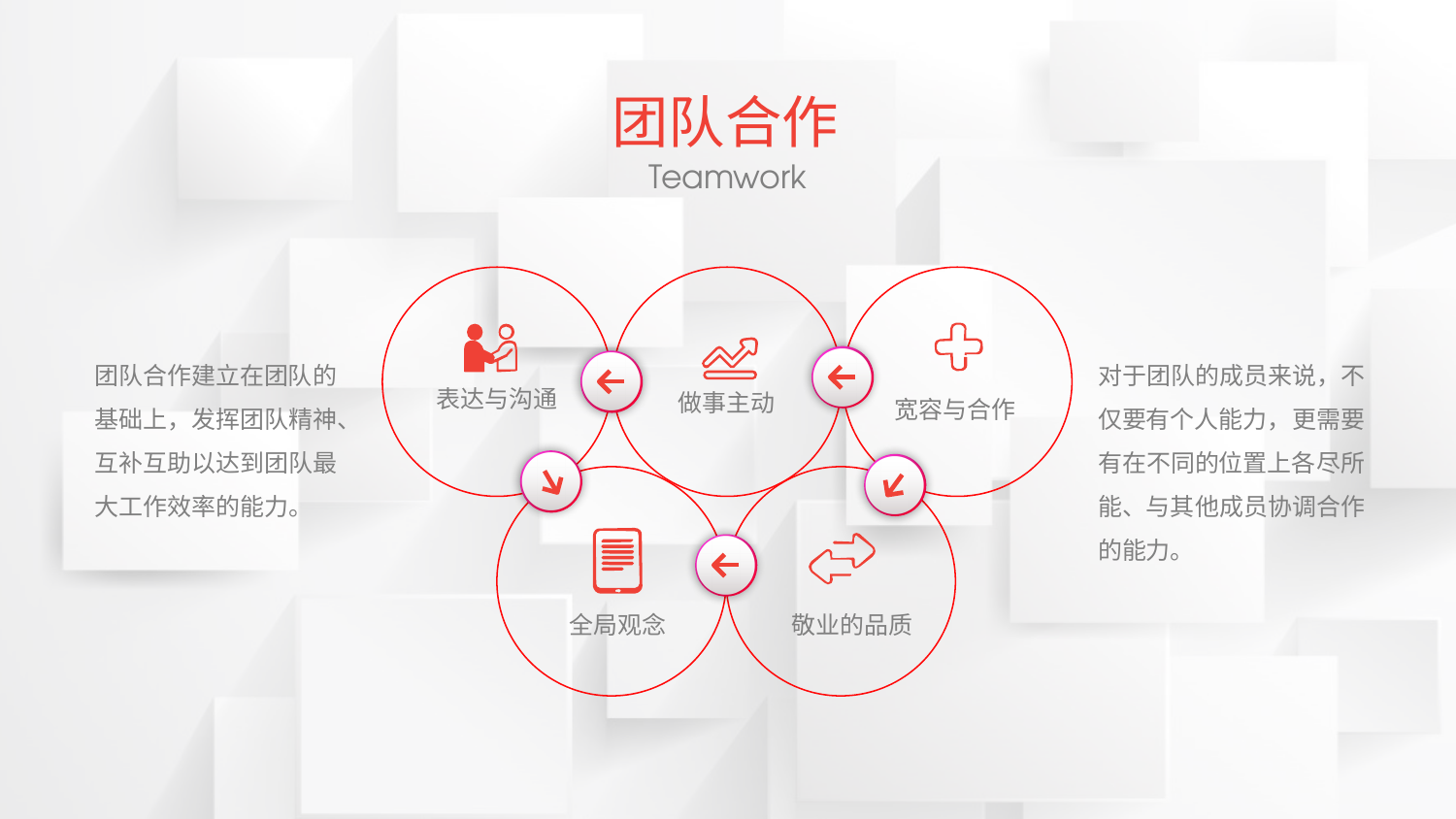

团队合作
Teamwork

表达与沟通
做事主动
宽容与合作

全局观念
敬业的品质
团队合作建立在团队的基础上，发挥团队精神、互补互助以达到团队最大工作效率的能力。
对于团队的成员来说，不仅要有个人能力，更需要有在不同的位置上各尽所能、与其他成员协调合作的能力。